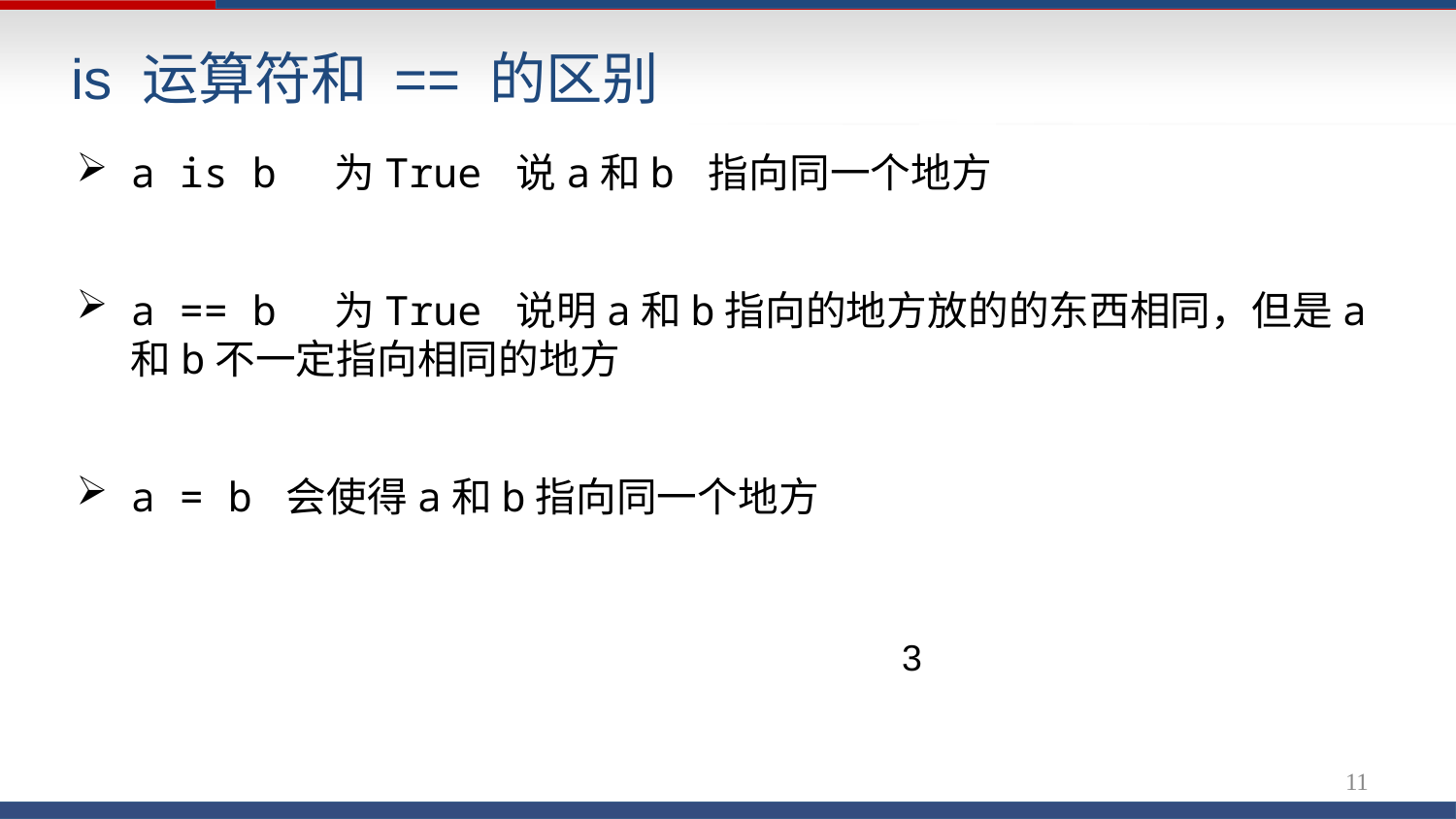

# is 运算符和 == 的区别
a is b  为True 说a和b 指向同一个地方

a == b  为True 说明a和b指向的地方放的的东西相同，但是a和b不一定指向相同的地方

a = b 会使得a和b指向同一个地方
3
11